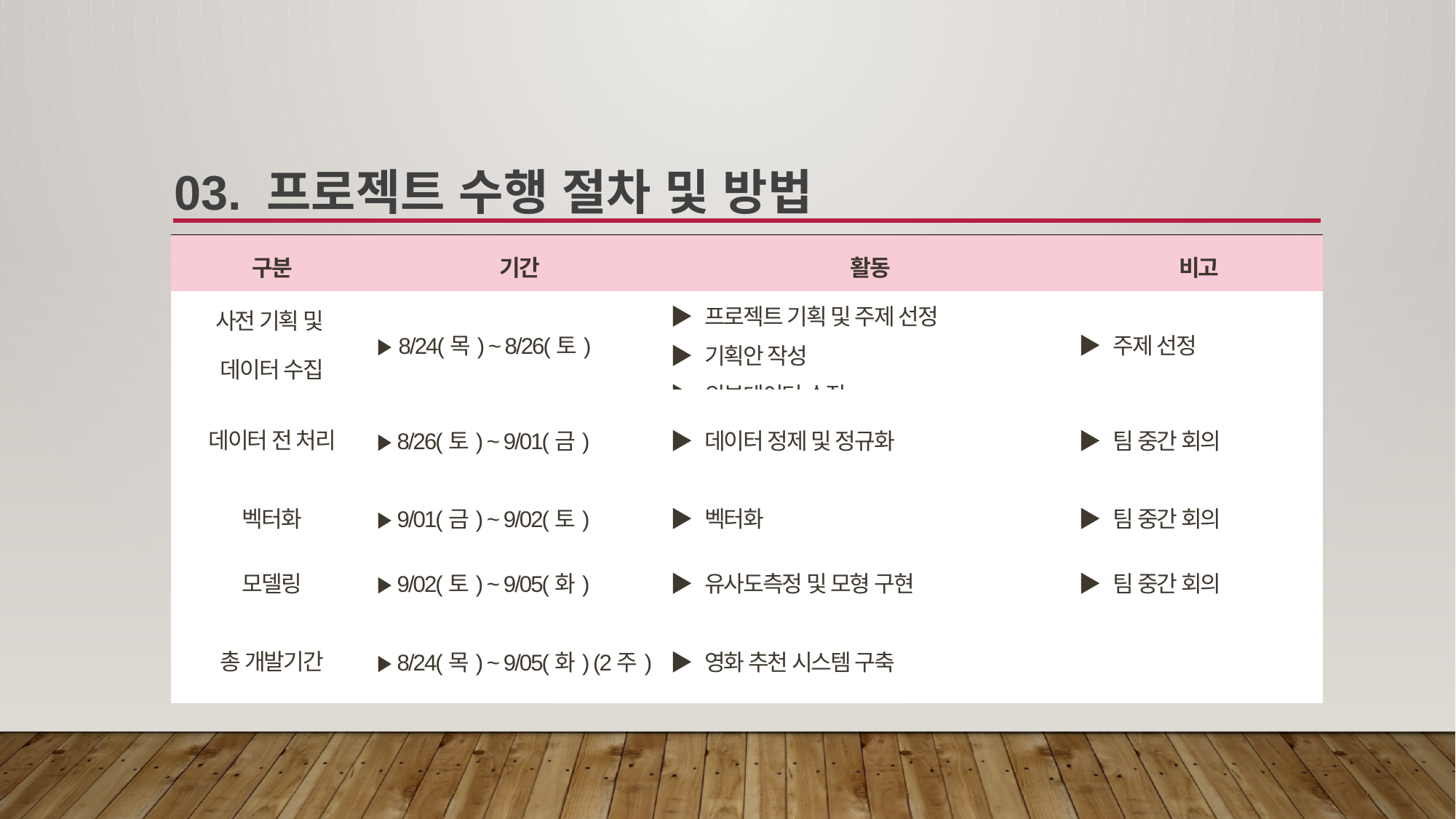

03. 프로젝트 수행 절차 및 방법
29일 (화)
1.Null값처리
2.줄거리 기준으로 토큰화
3. +α 로 벡터화까지

31일 (목)
1.줄거리 토큰화 미완 → 다양한 토큰화 모듈사용(수열)
2.동신,선주: 배우 옆에 역할 남는 노이즈 제거
3.벡터화 후 코드공유

1일 (금)
1.유사도 측정 주말동안 해보고, 코드 공유하기
2.머신러닝에 대한 아이디어 생각해오기

3일(일)
1.DT,RF 머신러닝 아이디어 공유
2.디버깅
● FeedBack 1 (8/29 (화))
1.데이터가 많은 DB를 선택하라는 것
2.텍스트 데이터(현재 생각해볼 것) 마이닝 부분에 대해서
3.저작권문제 (비영리/영리)
4.그 외
● FeedBack 2 (9/1 (금))
1.Word2Vec:학습이 잘 됐다는 가정하에 글자 간의 유사도를
           찾는 것이므로 모델을 사용할 필요가 없다.
2.그 외
| 구분 | 기간 | 활동 | 비고 |
| --- | --- | --- | --- |
| 사전 기획 및 데이터 수집 | ▶ 8/24(목) ~ 8/26(토) | ▶ 프로젝트 기획 및 주제 선정 ▶ 기획안 작성 ▶ 외부데이터 수집 | ▶ 주제 선정 |
| 데이터 전 처리 | ▶ 8/26(토) ~ 9/01(금) | ▶ 데이터 정제 및 정규화 | ▶ 팀 중간 회의 |
| 벡터화 | ▶ 9/01(금) ~ 9/02(토) | ▶ 벡터화 | ▶ 팀 중간 회의 |
| 모델링 | ▶ 9/02(토) ~ 9/05(화) | ▶ 유사도측정 및 모형 구현 | ▶ 팀 중간 회의 |
| 총 개발기간 | ▶ 8/24(목) ~ 9/05(화) (2주) | ▶ 영화 추천 시스템 구축 |  |